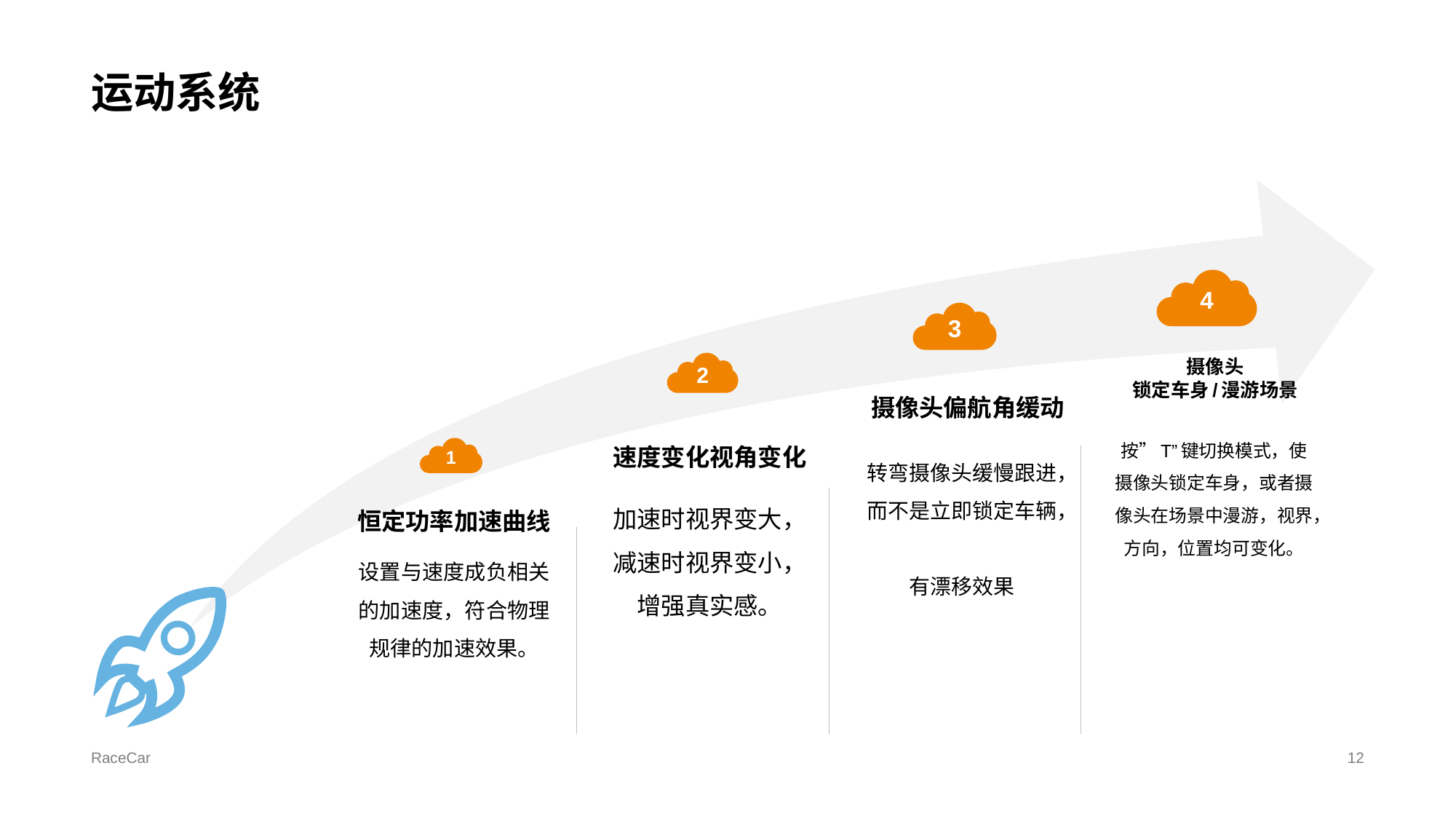

# 运动系统

4
3
摄像头
锁定车身/漫游场景
按”T”键切换模式，使摄像头锁定车身，或者摄像头在场景中漫游，视界，方向，位置均可变化。
2
摄像头偏航角缓动
转弯摄像头缓慢跟进，而不是立即锁定车辆，
有漂移效果
速度变化视角变化
加速时视界变大，减速时视界变小，增强真实感。
1
恒定功率加速曲线
设置与速度成负相关的加速度，符合物理规律的加速效果。

RaceCar
12